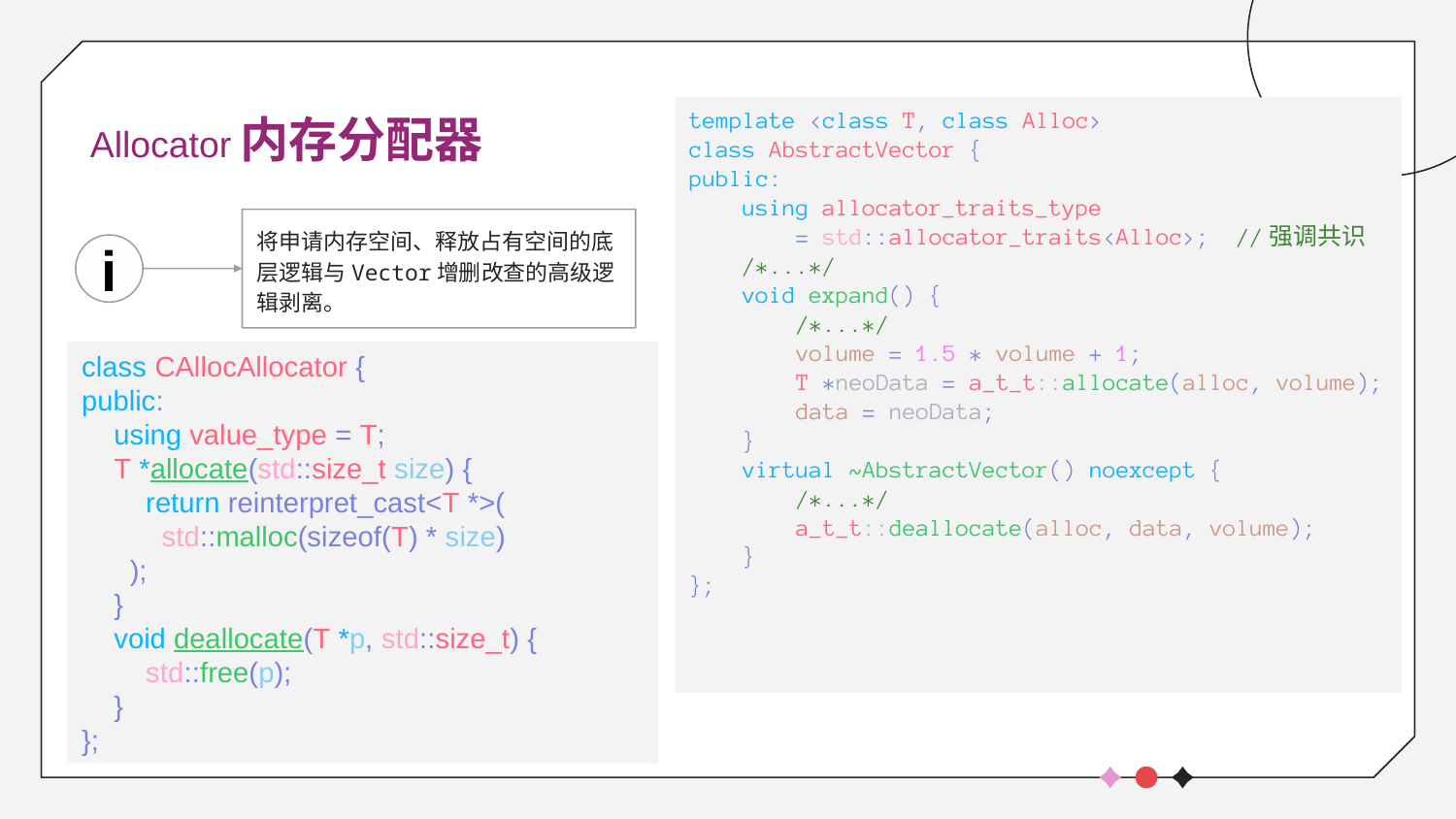

# Allocator内存分配器
template <class T, class Alloc>
class AbstractVector {
public:
    using allocator_traits_type
        = std::allocator_traits<Alloc>;  //强调共识
    /*...*/
    void expand() {
        /*...*/
        volume = 1.5 * volume + 1;
        T *neoData = a_t_t::allocate(alloc, volume);
        data = neoData;
    }
    virtual ~AbstractVector() noexcept {
        /*...*/
        a_t_t::deallocate(alloc, data, volume);
    }
};

将申请内存空间、释放占有空间的底层逻辑与Vector增删改查的高级逻辑剥离。
i
class CAllocAllocator {
public:
    using value_type = T;
    T *allocate(std::size_t size) {
        return reinterpret_cast<T *>(
          std::malloc(sizeof(T) * size)
      );
    }
    void deallocate(T *p, std::size_t) {
        std::free(p);
    }
};